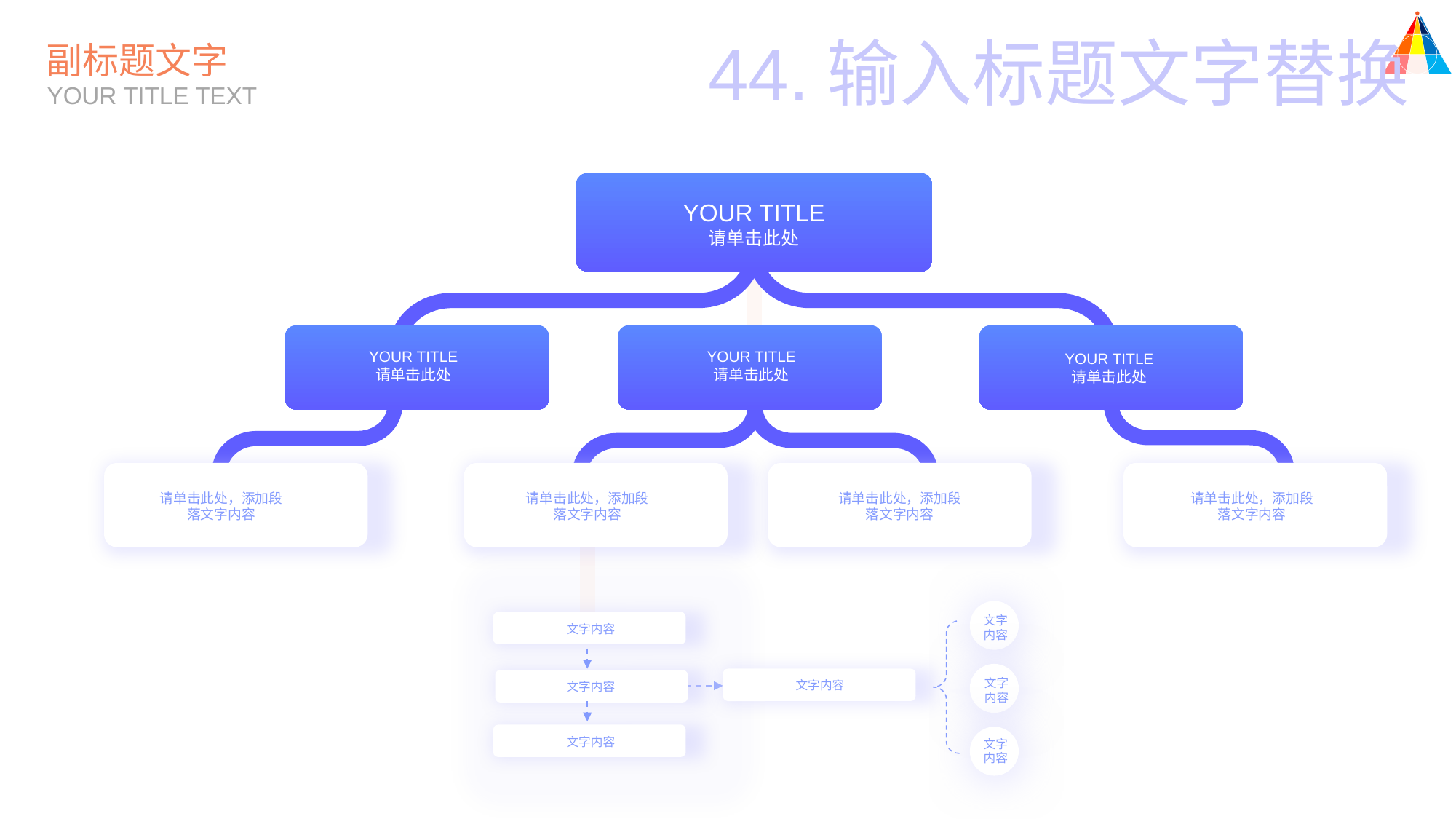

44.输入标题文字替换
副标题文字
YOUR TITLE TEXT

YOUR TITLE
请单击此处

YOUR TITLE
请单击此处
YOUR TITLE
请单击此处
YOUR TITLE
请单击此处

请单击此处，添加段落文字内容
请单击此处，添加段落文字内容
请单击此处，添加段落文字内容
请单击此处，添加段落文字内容

文字
内容

文字内容

文字
内容
文字内容
文字内容

文字内容
文字
内容